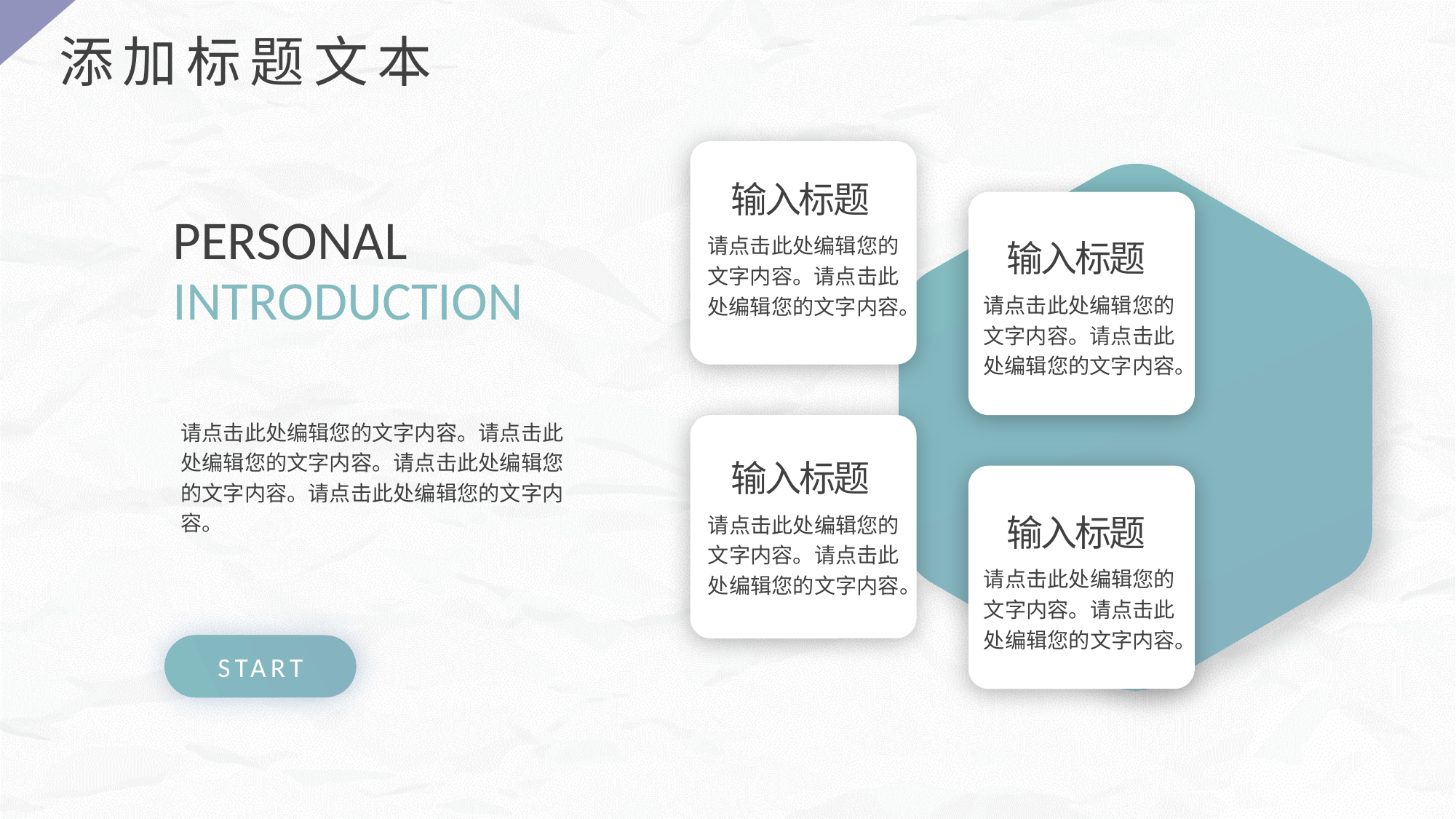

添加标题文本

输入标题
请点击此处编辑您的文字内容。请点击此处编辑您的文字内容。

输入标题
请点击此处编辑您的文字内容。请点击此处编辑您的文字内容。
PERSONAL
INTRODUCTION
请点击此处编辑您的文字内容。请点击此处编辑您的文字内容。请点击此处编辑您的文字内容。请点击此处编辑您的文字内容。

输入标题
请点击此处编辑您的文字内容。请点击此处编辑您的文字内容。

输入标题
请点击此处编辑您的文字内容。请点击此处编辑您的文字内容。
START